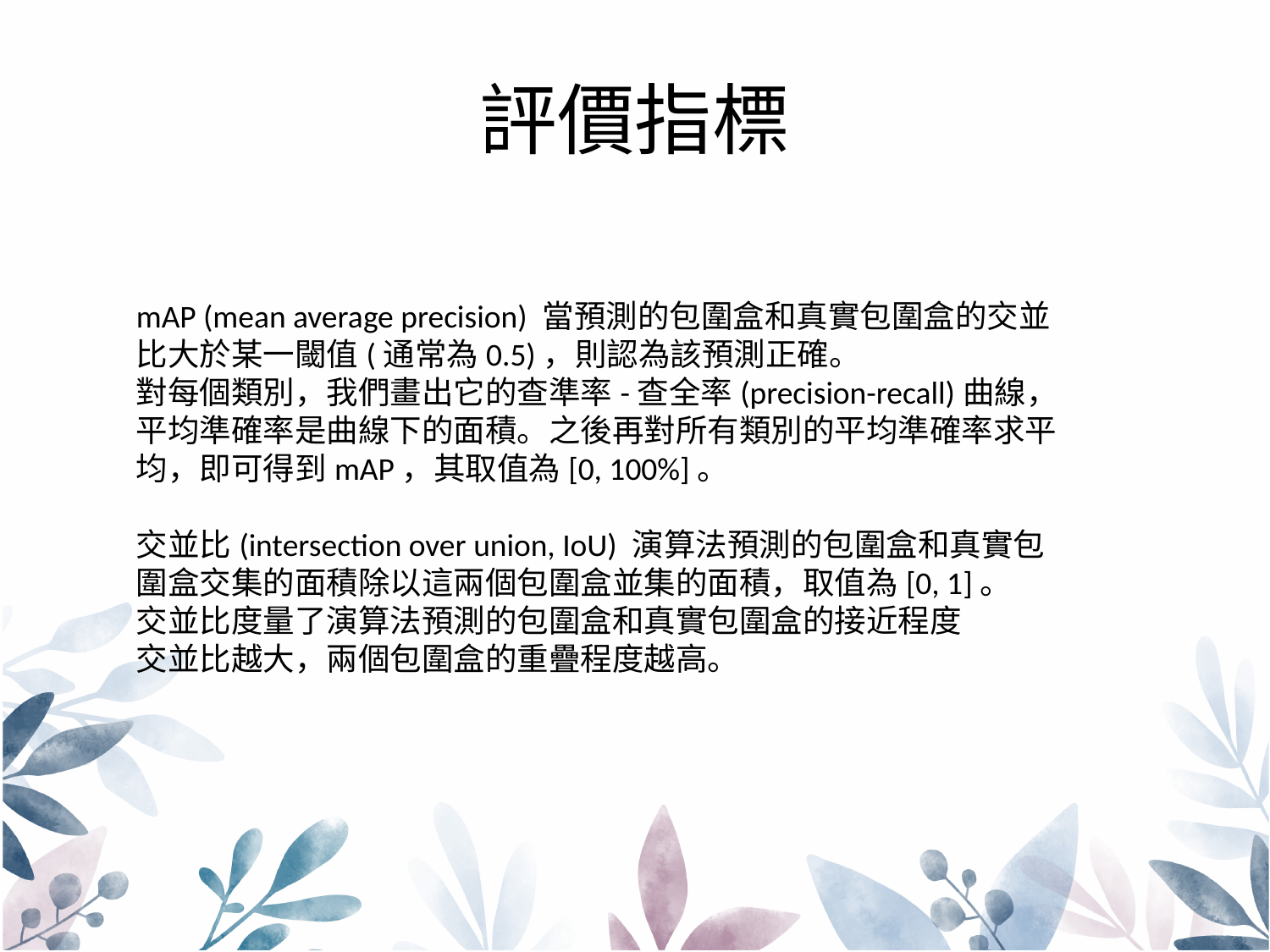

# 評價指標
mAP (mean average precision) 當預測的包圍盒和真實包圍盒的交並比大於某一閾值(通常為0.5)，則認為該預測正確。
對每個類別，我們畫出它的查準率-查全率(precision-recall)曲線，平均準確率是曲線下的面積。之後再對所有類別的平均準確率求平均，即可得到mAP，其取值為[0, 100%]。

交並比(intersection over union, IoU) 演算法預測的包圍盒和真實包圍盒交集的面積除以這兩個包圍盒並集的面積，取值為[0, 1]。
交並比度量了演算法預測的包圍盒和真實包圍盒的接近程度
交並比越大，兩個包圍盒的重疊程度越高。